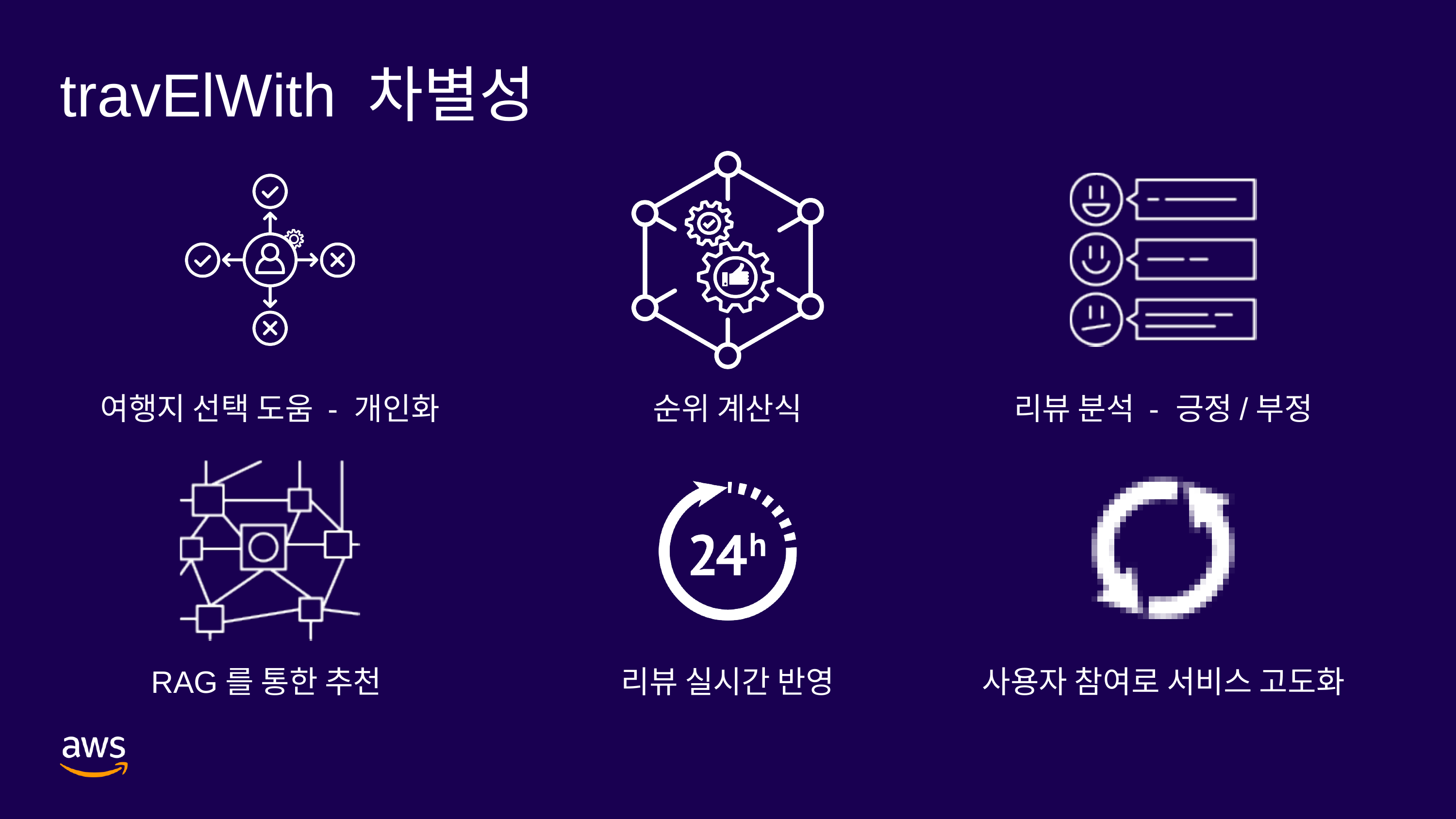

travElWith 차별성

순위 계산식

리뷰 분석 - 긍정/부정

여행지 선택 도움 - 개인화

RAG를 통한 추천

사용자 참여로 서비스 고도화

리뷰 실시간 반영